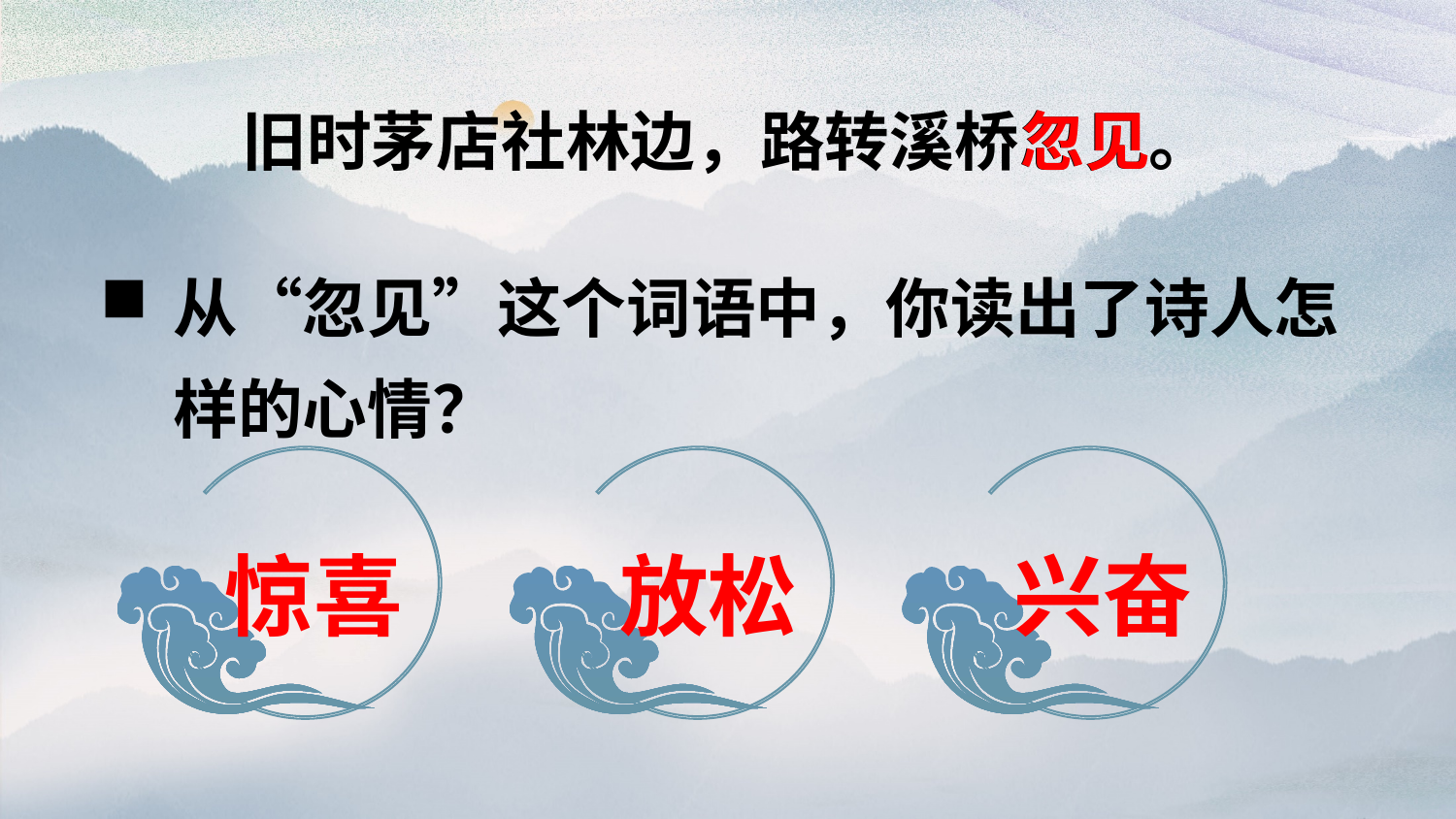

旧时茅店社林边，路转溪桥忽见。
忽见
从“忽见”这个词语中，你读出了诗人怎样的心情？

惊喜
放松
兴奋